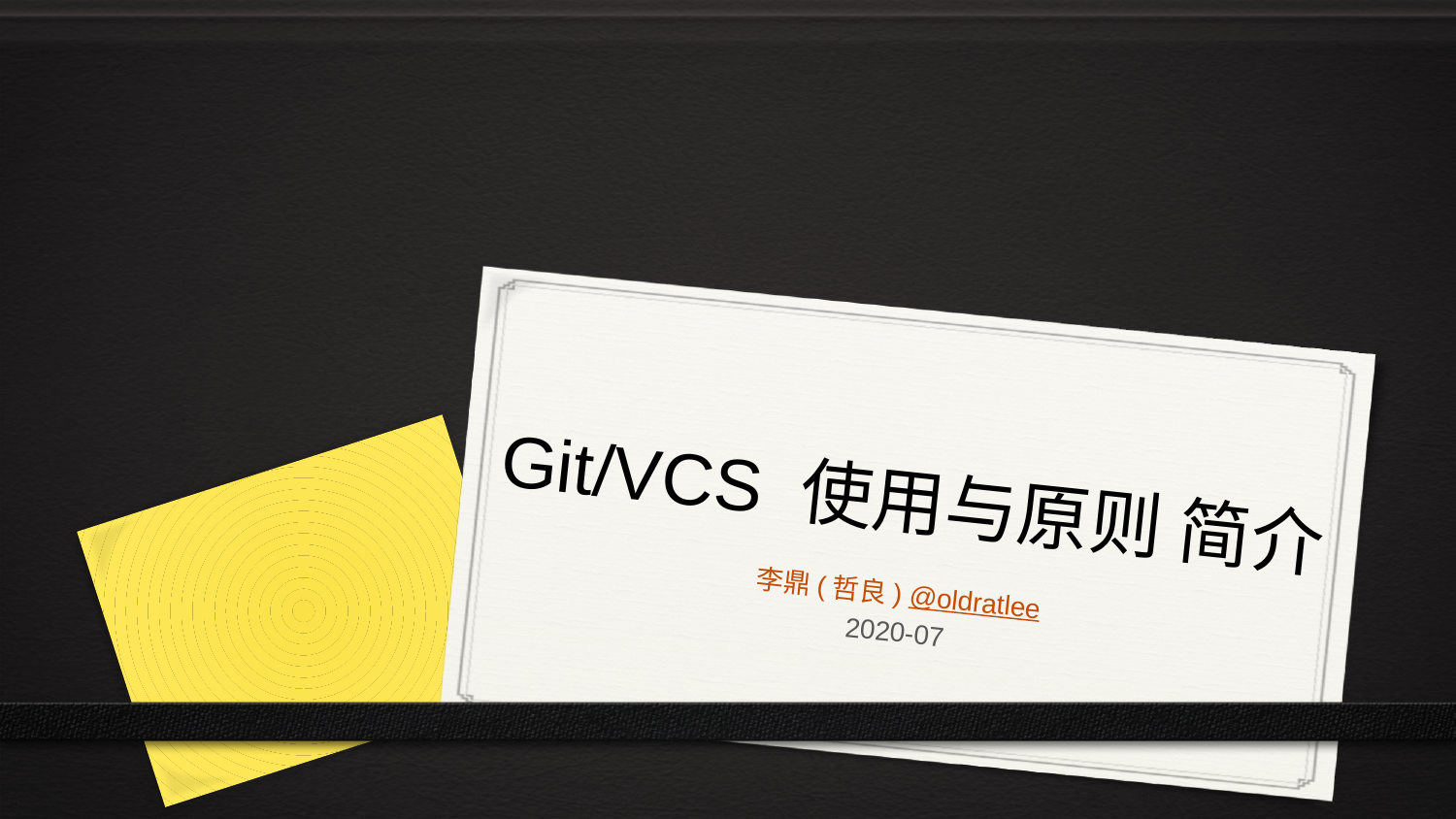

# Git/VCS 使用与原则 简介
李鼎(哲良) @oldratlee
2020-07